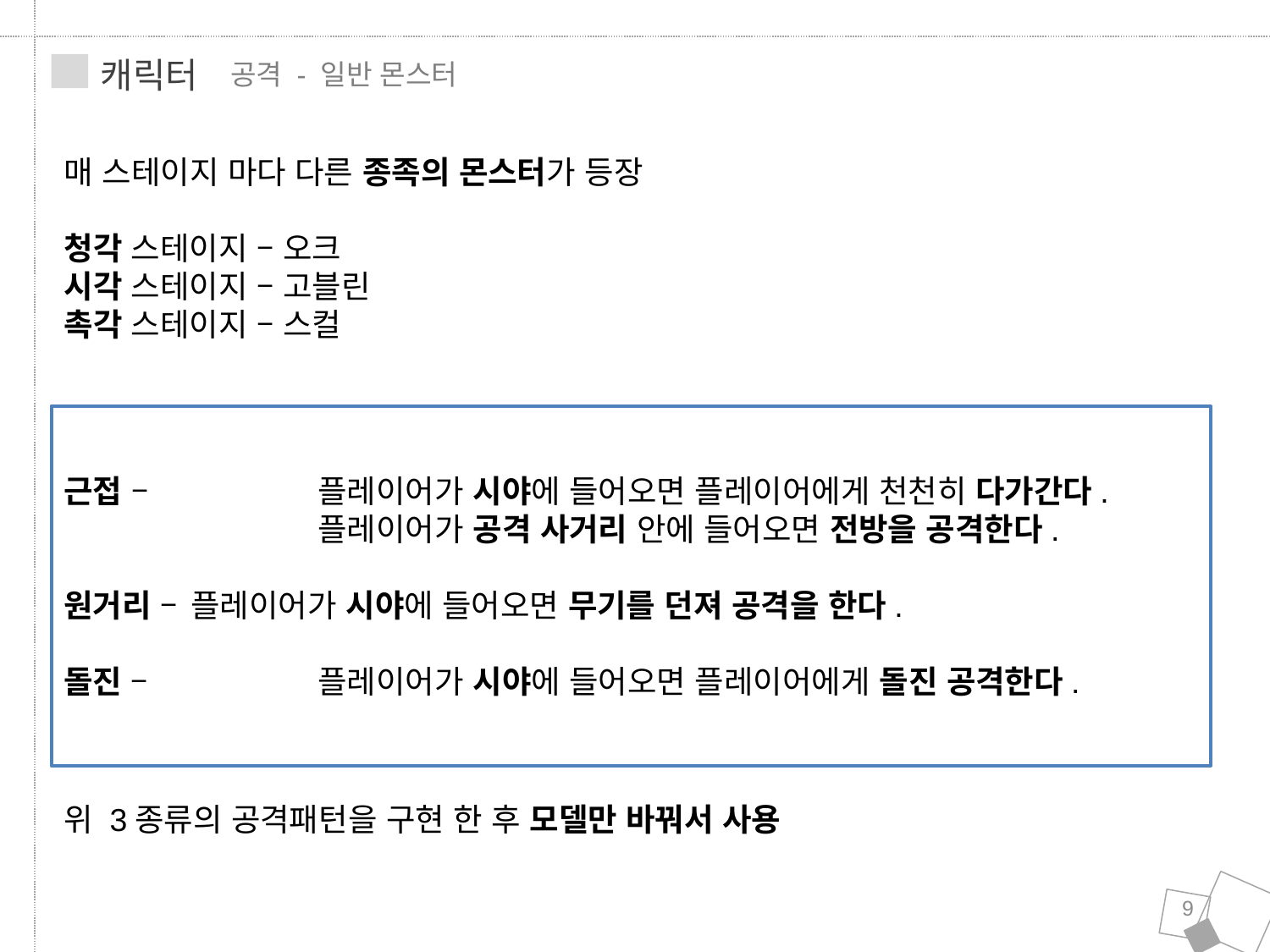

캐릭터
 공격 - 일반 몬스터

매 스테이지 마다 다른 종족의 몬스터가 등장

청각 스테이지 – 오크
시각 스테이지 – 고블린
촉각 스테이지 – 스컬

위 3종류의 공격패턴을 구현 한 후 모델만 바꿔서 사용

근접 – 		플레이어가 시야에 들어오면 플레이어에게 천천히 다가간다.
		플레이어가 공격 사거리 안에 들어오면 전방을 공격한다.

원거리 – 	플레이어가 시야에 들어오면 무기를 던져 공격을 한다.

돌진 – 		플레이어가 시야에 들어오면 플레이어에게 돌진 공격한다.

9